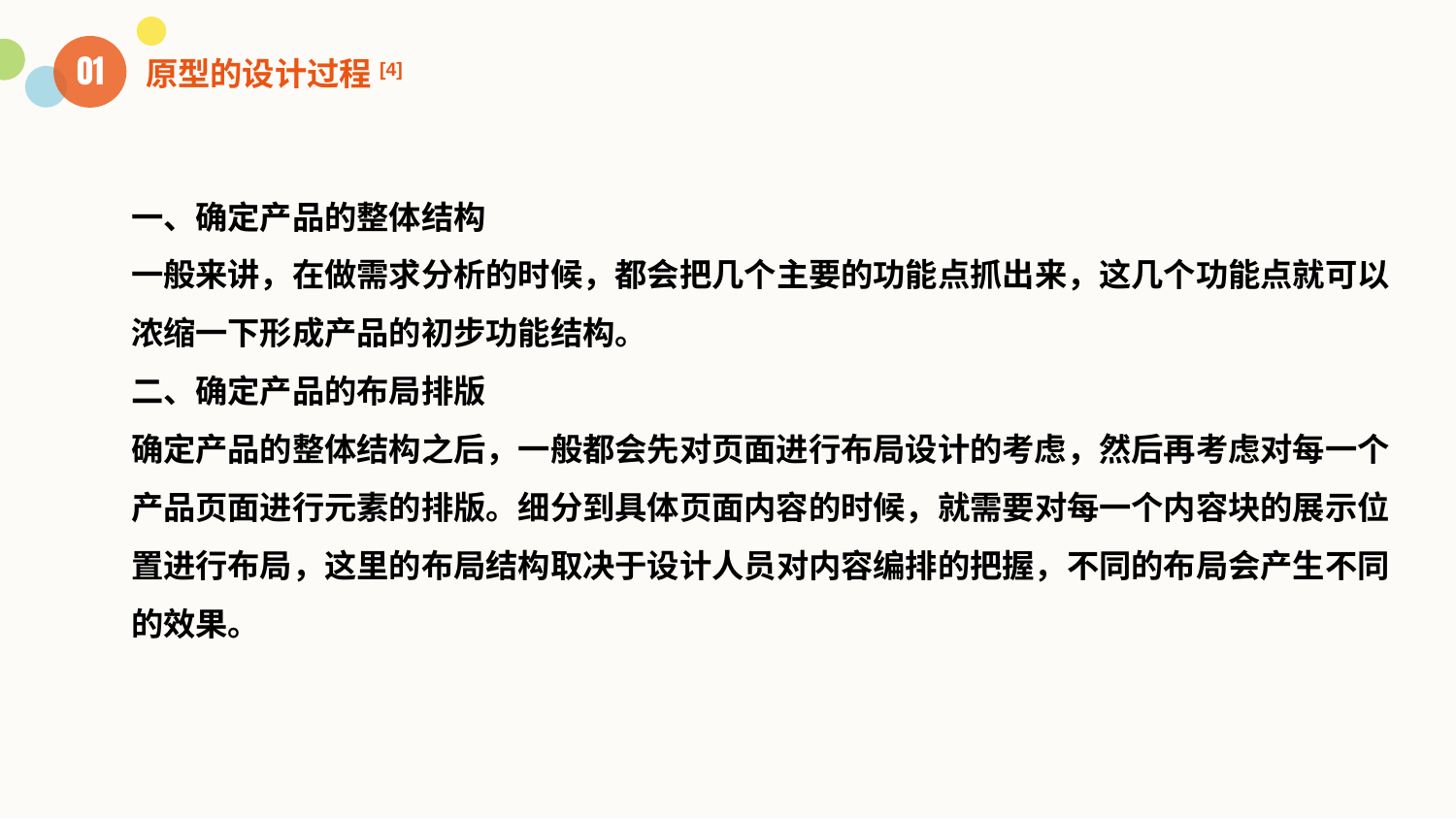

01
原型的设计过程[4]

一、确定产品的整体结构
一般来讲，在做需求分析的时候，都会把几个主要的功能点抓出来，这几个功能点就可以浓缩一下形成产品的初步功能结构。
二、确定产品的布局排版
确定产品的整体结构之后，一般都会先对页面进行布局设计的考虑，然后再考虑对每一个产品页面进行元素的排版。细分到具体页面内容的时候，就需要对每一个内容块的展示位置进行布局，这里的布局结构取决于设计人员对内容编排的把握，不同的布局会产生不同的效果。